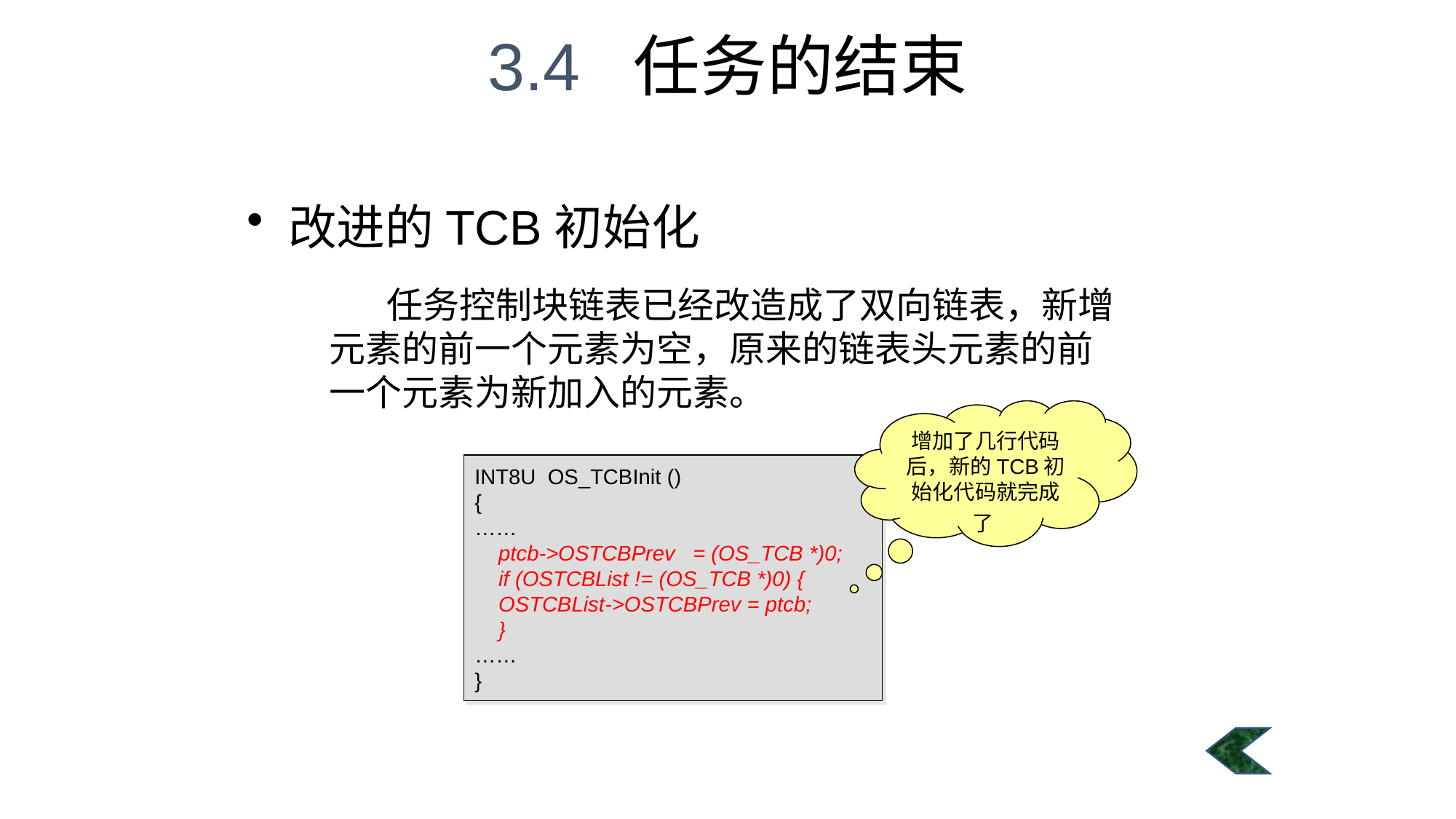

3.4  任务的结束
#
改进的TCB初始化

      任务控制块链表已经改造成了双向链表，新增元素的前一个元素为空，原来的链表头元素的前一个元素为新加入的元素。
增加了几行代码后，新的TCB初始化代码就完成了
INT8U  OS_TCBInit ()
{
……
    ptcb->OSTCBPrev 	= (OS_TCB *)0;
    if (OSTCBList != (OS_TCB *)0) {
    OSTCBList->OSTCBPrev = ptcb;
    }
……
}